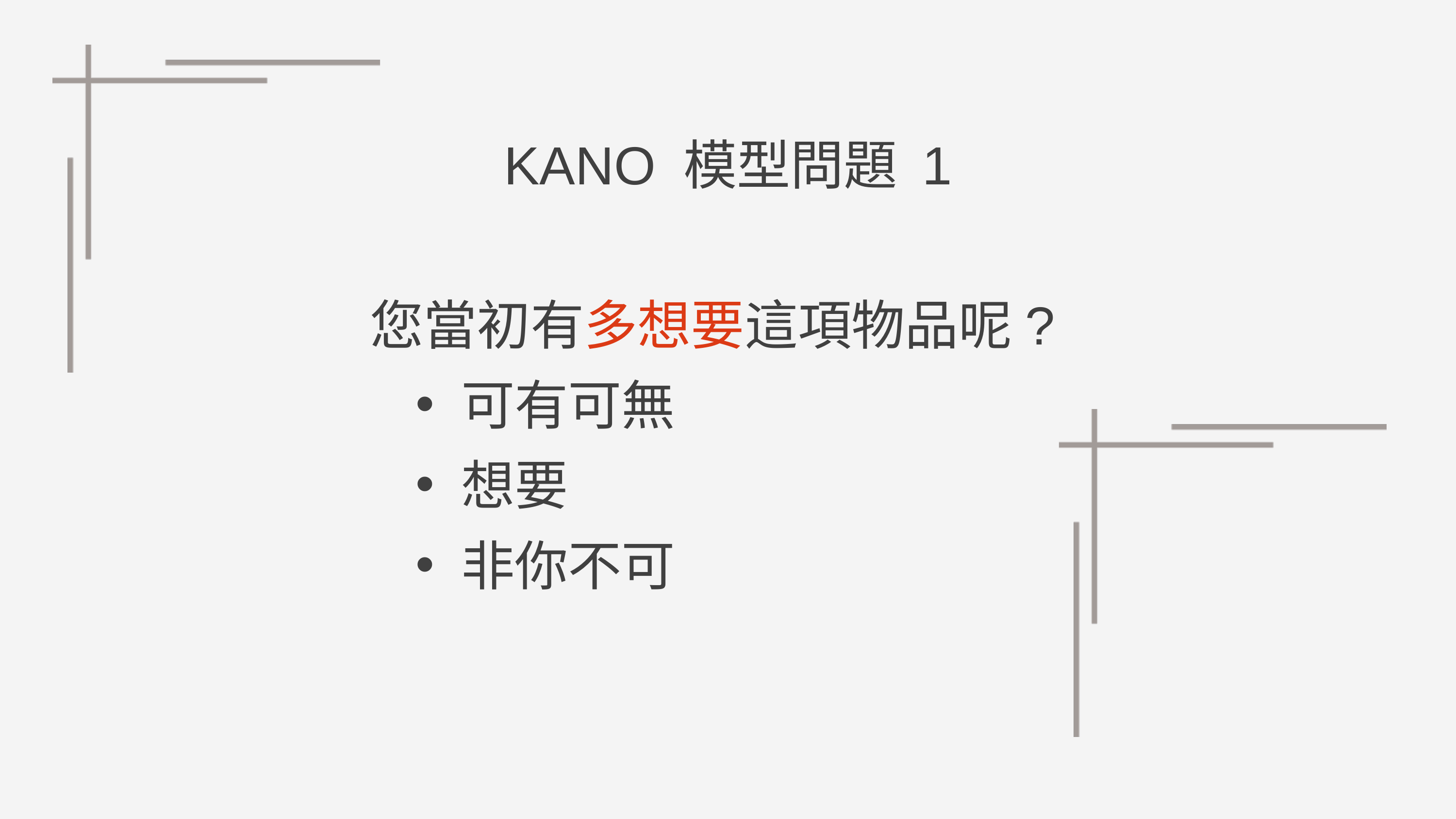

KANO 模型問題 1
您當初有多想要這項物品呢?
可有可無
想要
非你不可